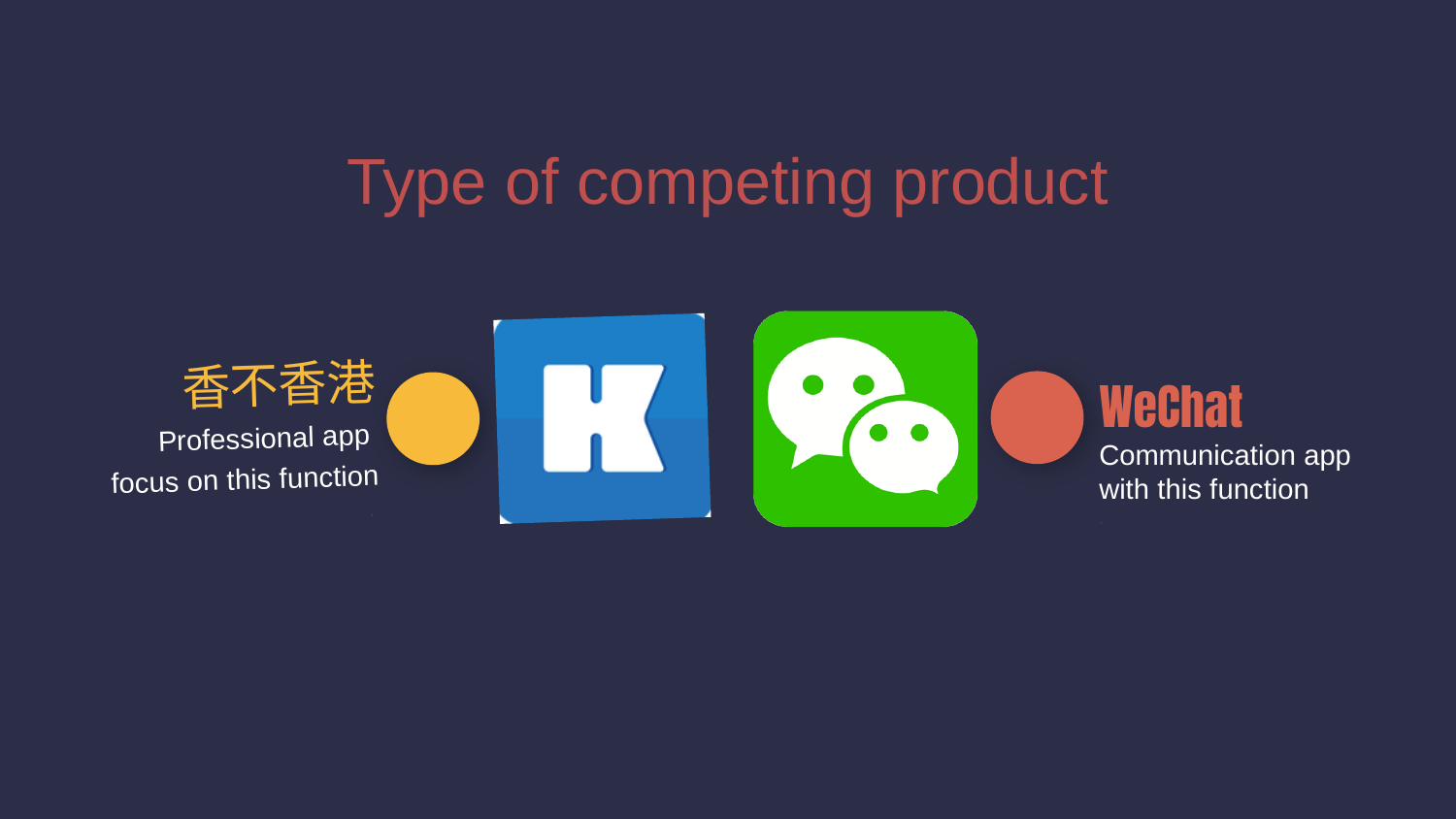

Type of competing product

香不香港
Professional app
focus on this function
.

WeChat
Communication app
with this function
.